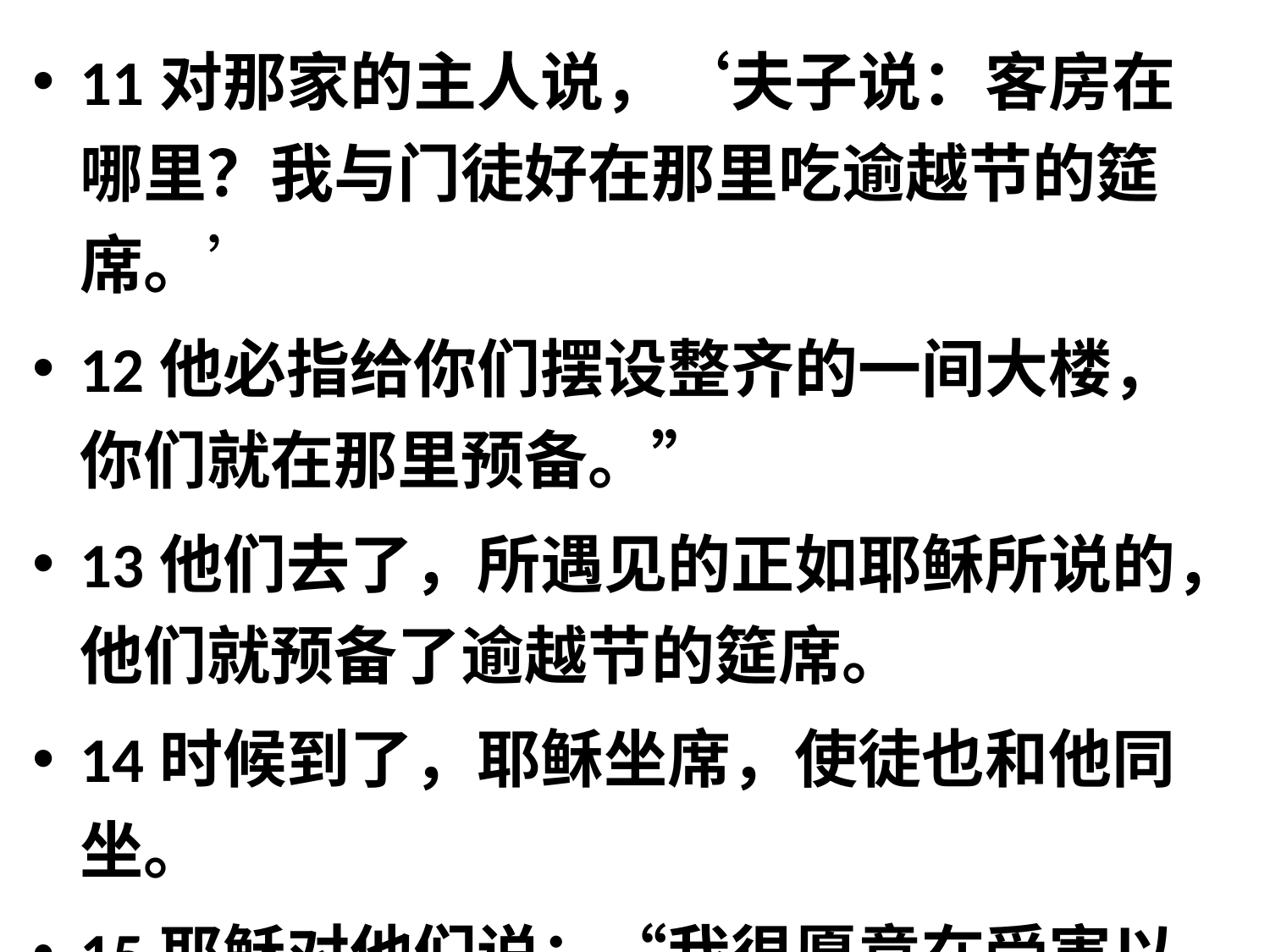

11对那家的主人说，‘夫子说：客房在哪里？我与门徒好在那里吃逾越节的筵席。’
12他必指给你们摆设整齐的一间大楼，你们就在那里预备。”
13他们去了，所遇见的正如耶稣所说的，他们就预备了逾越节的筵席。
14时候到了，耶稣坐席，使徒也和他同坐。
15耶稣对他们说：“我很愿意在受害以先和你们吃这逾越节的筵席。